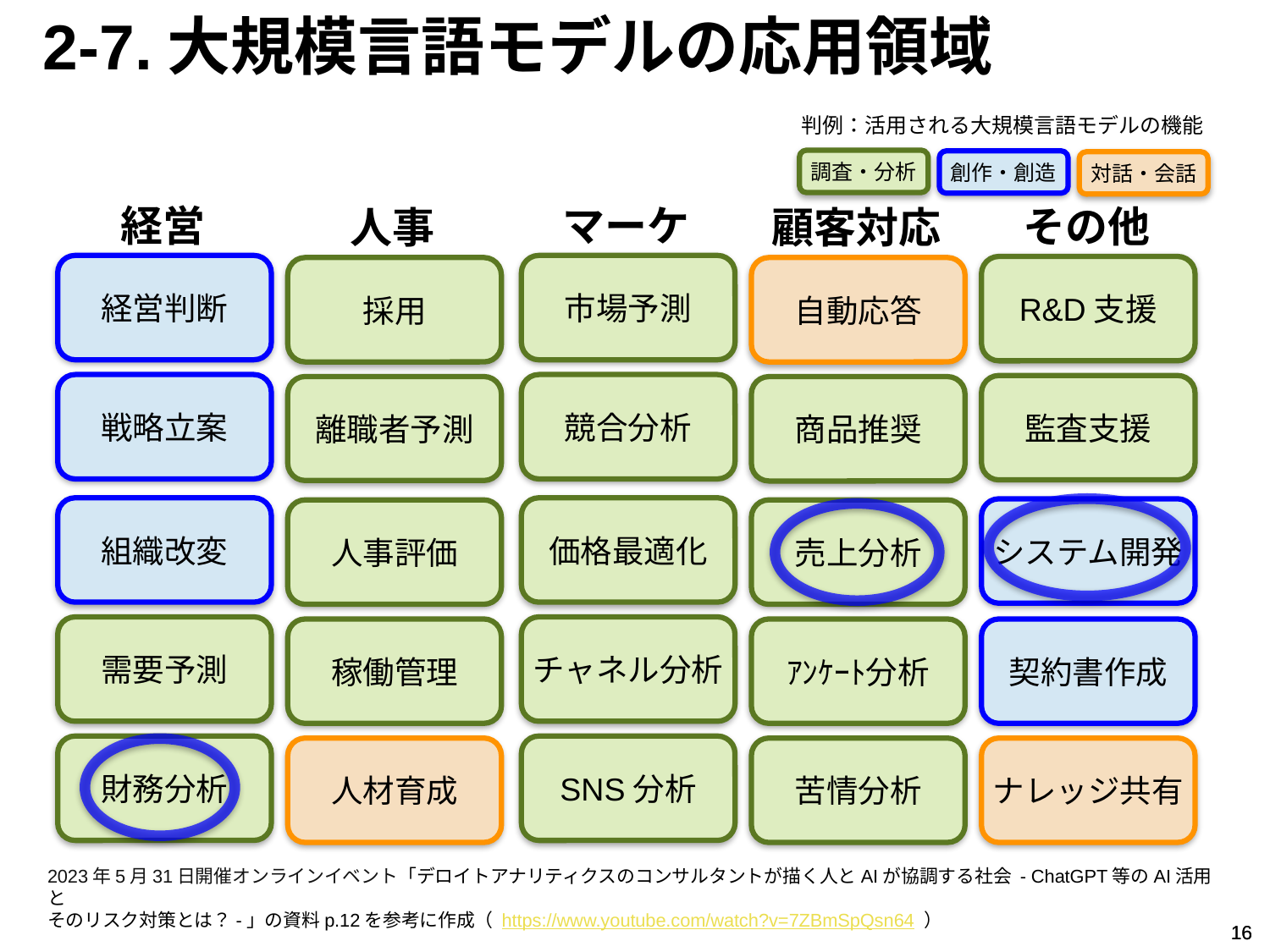

2-7.大規模言語モデルの応用領域
判例：活用される大規模言語モデルの機能
調査・分析
創作・創造
対話・会話
経営
マーケ
その他
人事
顧客対応
経営判断
市場予測
R&D支援
採用
自動応答
戦略立案
競合分析
監査支援
離職者予測
商品推奨
組織改変
価格最適化

システム開発
人事評価
売上分析

需要予測
チャネル分析
稼働管理
ｱﾝｹｰﾄ分析
契約書作成
財務分析
SNS分析
人材育成
苦情分析
ナレッジ共有

2023年5月31日開催オンラインイベント「デロイトアナリティクスのコンサルタントが描く人とAIが協調する社会 - ChatGPT等のAI活用と
そのリスク対策とは？-」の資料p.12を参考に作成（ https://www.youtube.com/watch?v=7ZBmSpQsn64 ）